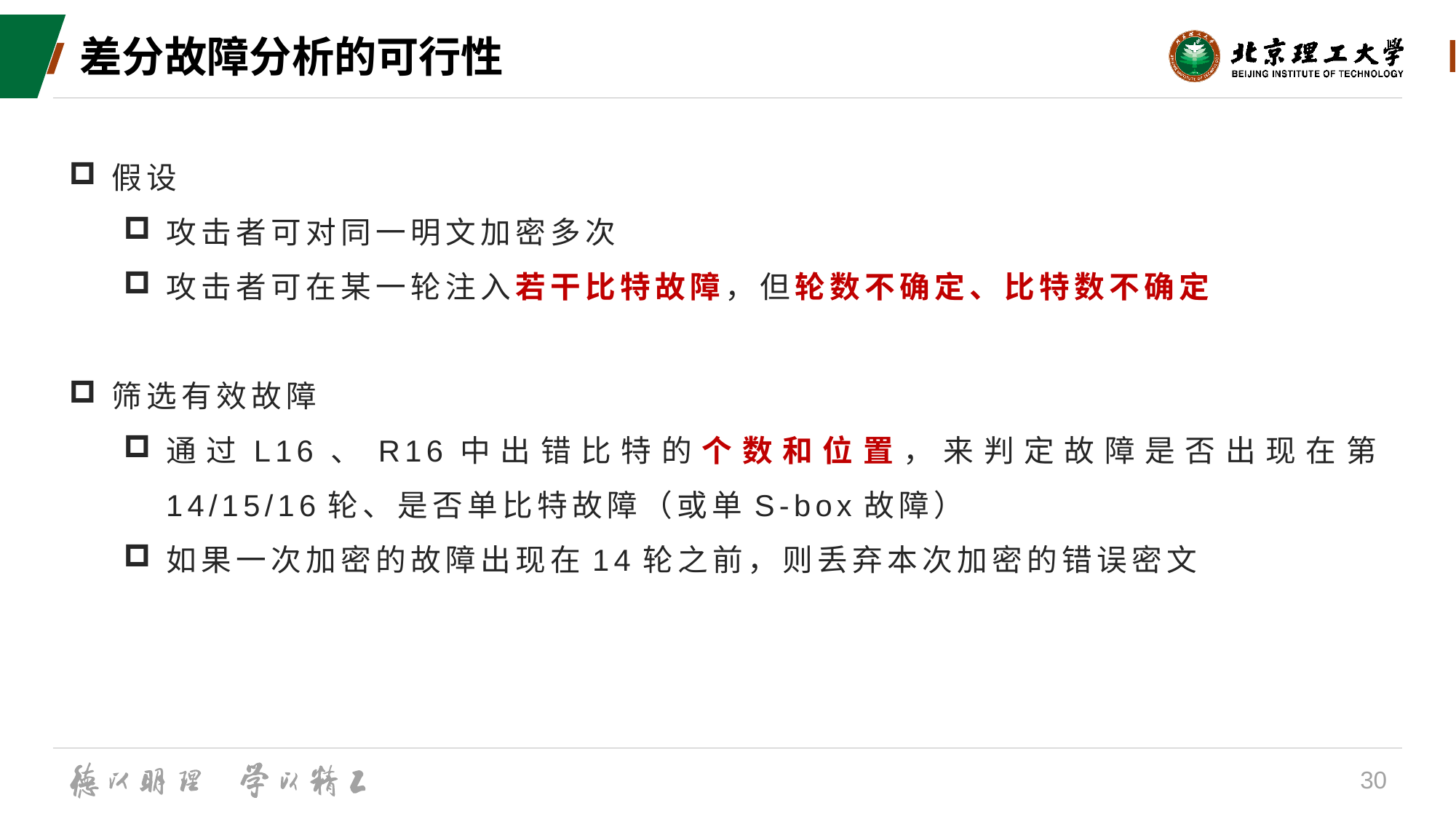

# 差分故障分析的可行性
假设
攻击者可对同一明文加密多次
攻击者可在某一轮注入若干比特故障，但轮数不确定、比特数不确定

筛选有效故障
通过L16、R16中出错比特的个数和位置，来判定故障是否出现在第14/15/16轮、是否单比特故障（或单S-box故障）
如果一次加密的故障出现在14轮之前，则丢弃本次加密的错误密文